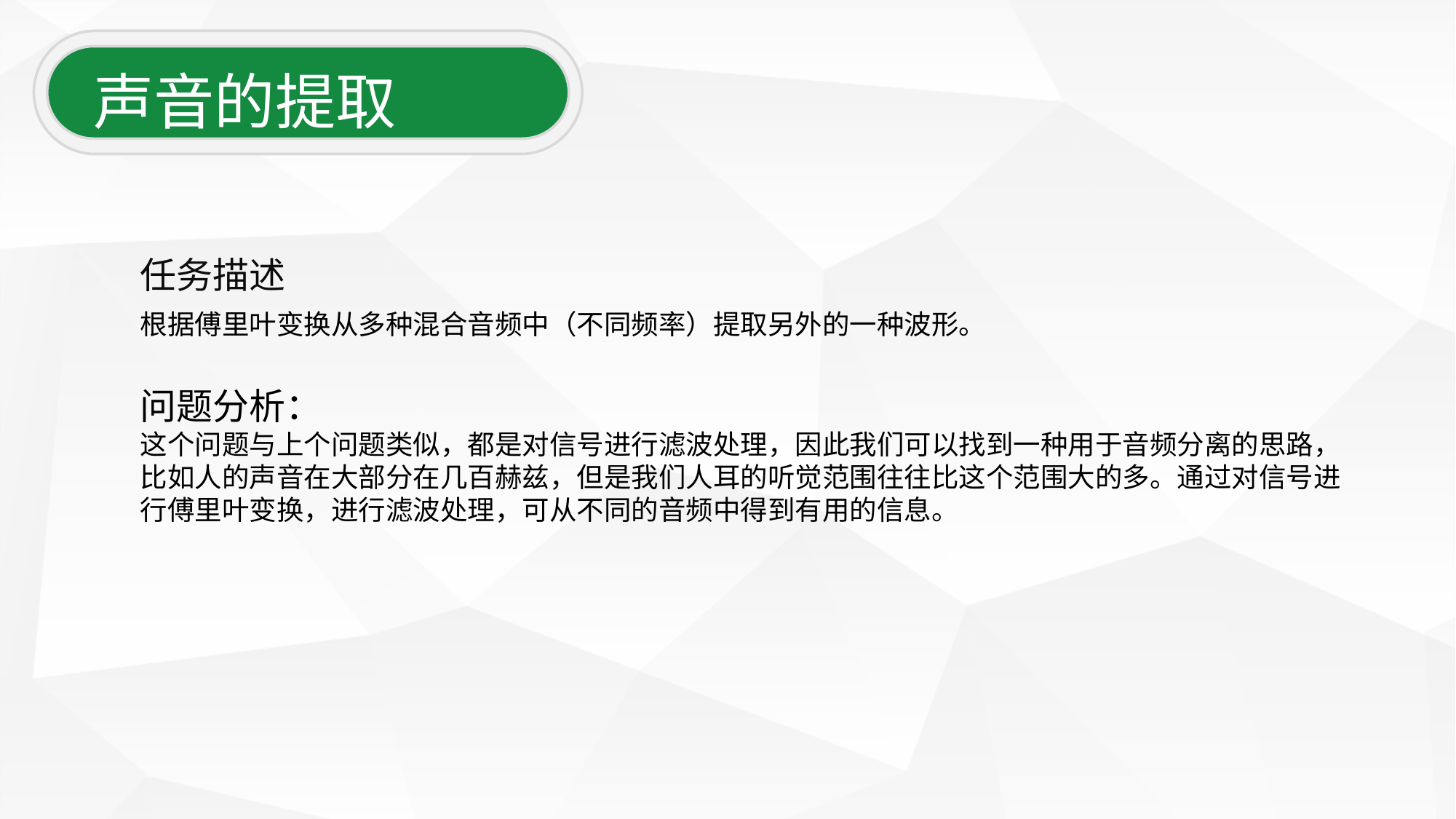

声音的提取
任务描述
根据傅里叶变换从多种混合音频中（不同频率）提取另外的一种波形。

问题分析：
这个问题与上个问题类似，都是对信号进行滤波处理，因此我们可以找到一种用于音频分离的思路，比如人的声音在大部分在几百赫兹，但是我们人耳的听觉范围往往比这个范围大的多。通过对信号进行傅里叶变换，进行滤波处理，可从不同的音频中得到有用的信息。